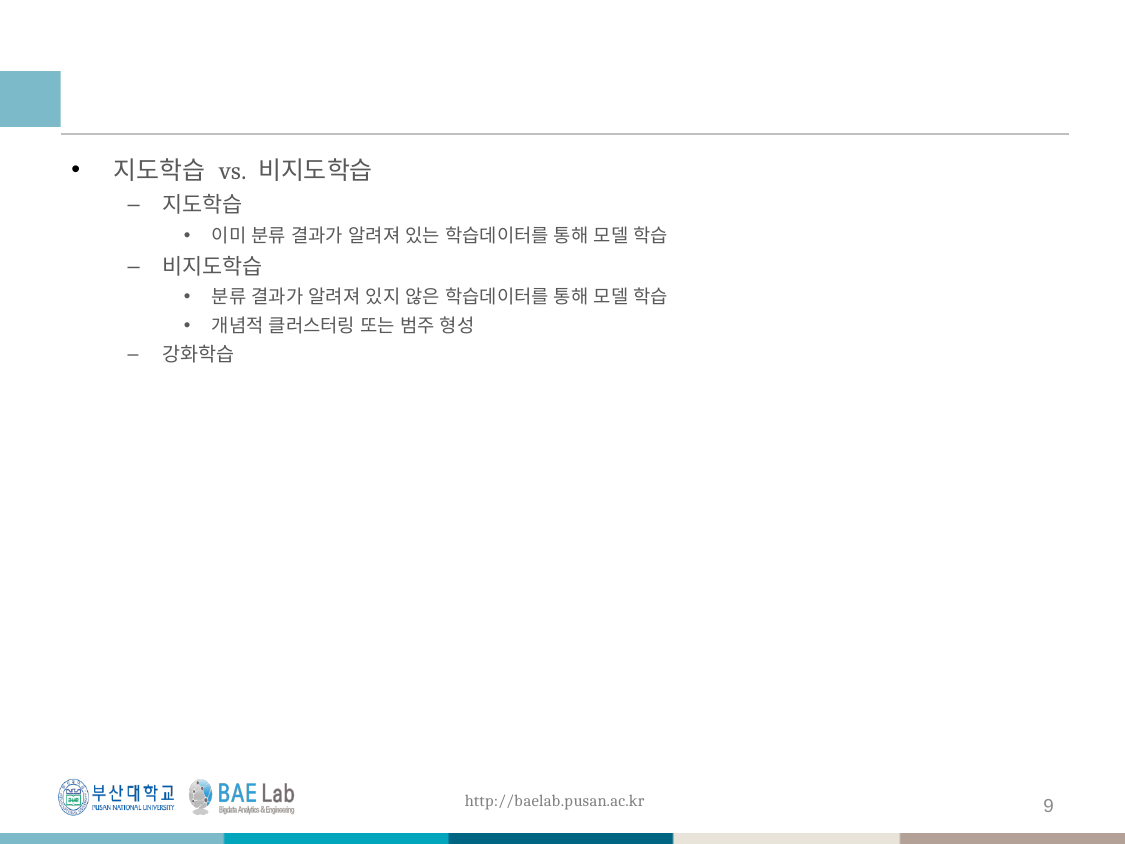

#
지도학습 vs. 비지도학습
지도학습
이미 분류 결과가 알려져 있는 학습데이터를 통해 모델 학습
비지도학습
분류 결과가 알려져 있지 않은 학습데이터를 통해 모델 학습
개념적 클러스터링 또는 범주 형성
강화학습
9